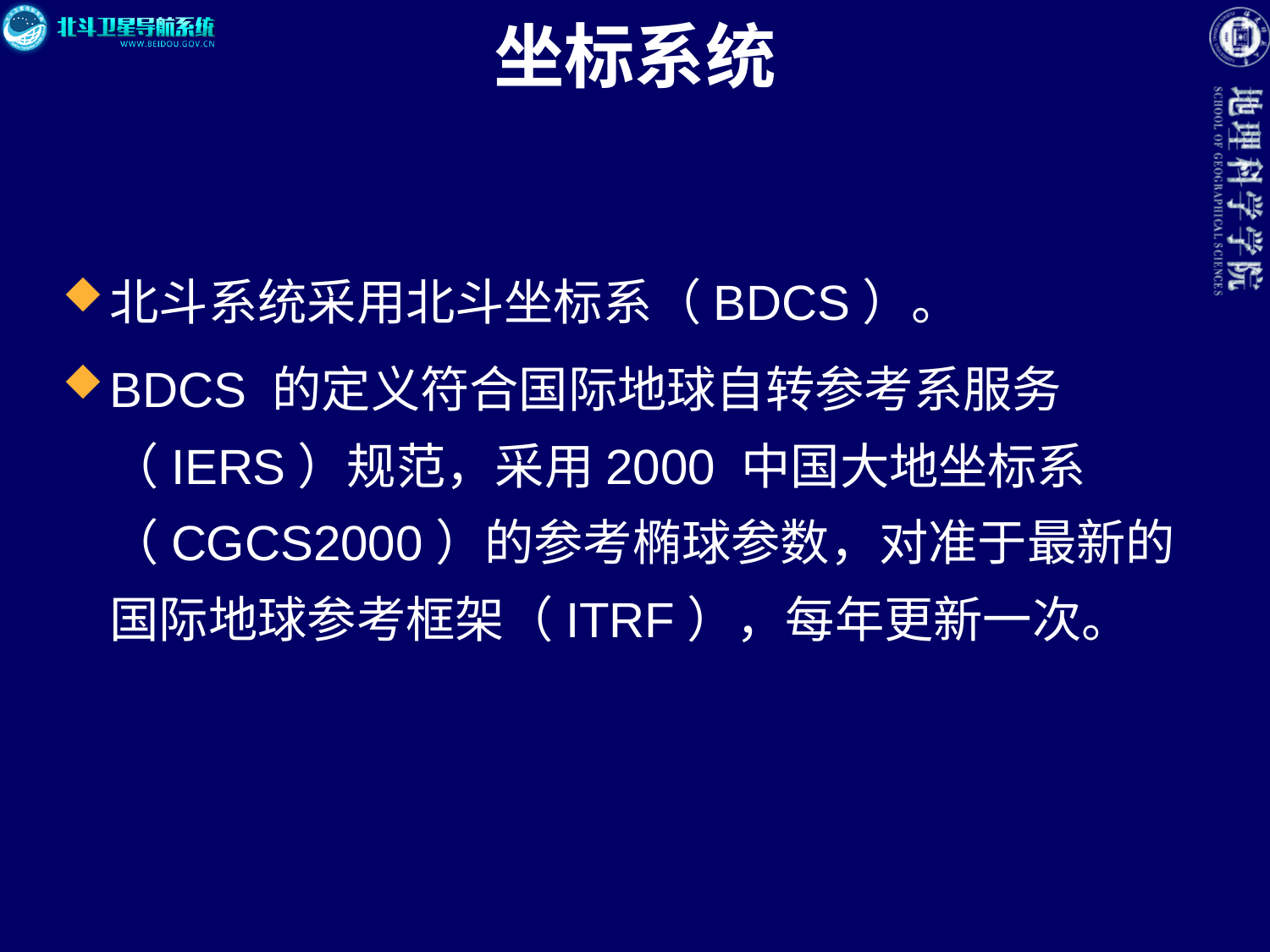

坐标系统
北斗系统采用北斗坐标系（BDCS）。
BDCS 的定义符合国际地球自转参考系服务（IERS）规范，采用2000 中国大地坐标系（CGCS2000）的参考椭球参数，对准于最新的国际地球参考框架（ITRF），每年更新一次。
18